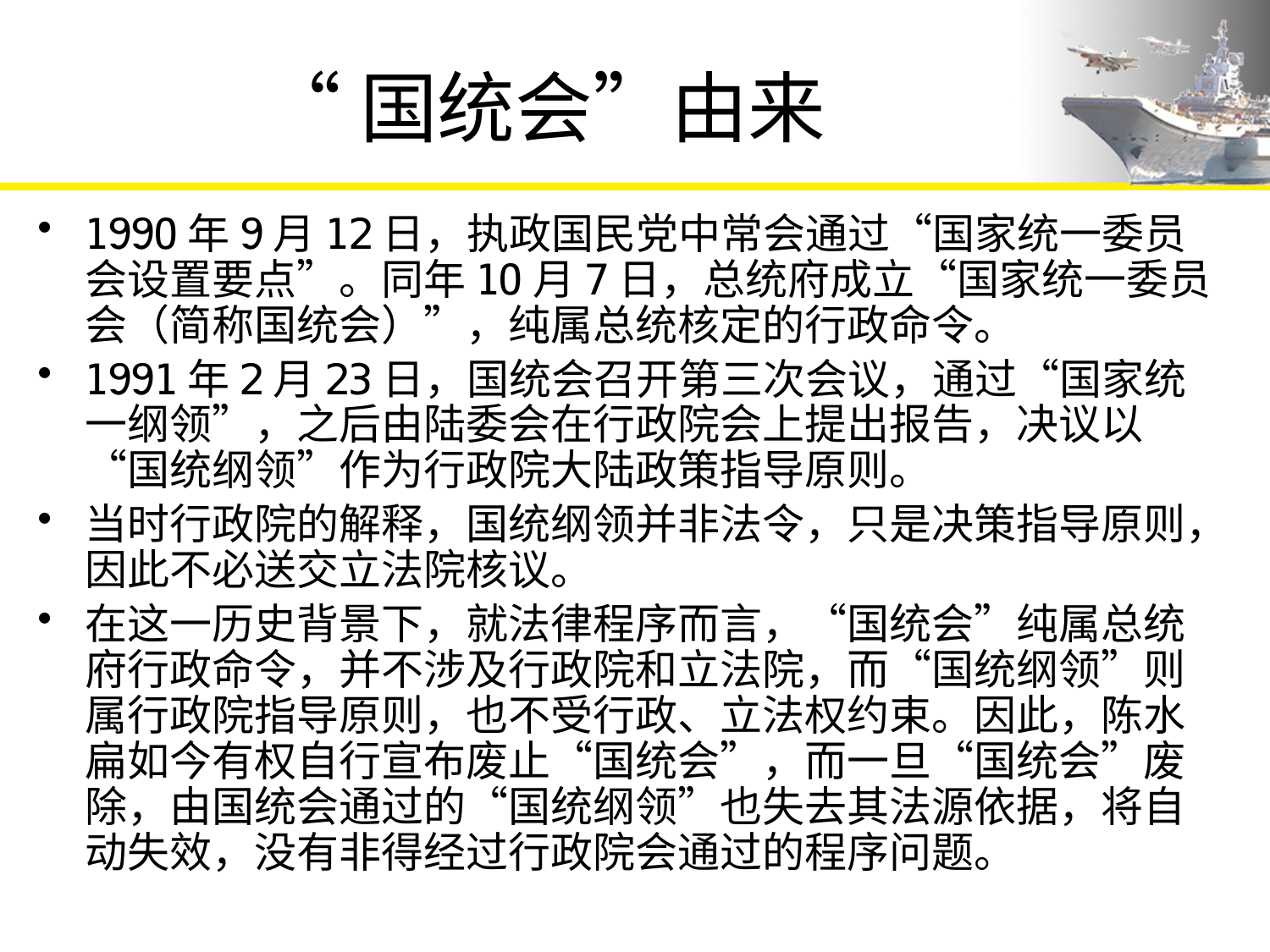

# “国统会”由来
1990年9月12日，执政国民党中常会通过“国家统一委员会设置要点”。同年10月7日，总统府成立“国家统一委员会（简称国统会）”，纯属总统核定的行政命令。
1991年2月23日，国统会召开第三次会议，通过“国家统一纲领”，之后由陆委会在行政院会上提出报告，决议以“国统纲领”作为行政院大陆政策指导原则。
当时行政院的解释，国统纲领并非法令，只是决策指导原则，因此不必送交立法院核议。
在这一历史背景下，就法律程序而言，“国统会”纯属总统府行政命令，并不涉及行政院和立法院，而“国统纲领”则属行政院指导原则，也不受行政、立法权约束。因此，陈水扁如今有权自行宣布废止“国统会”，而一旦“国统会”废除，由国统会通过的“国统纲领”也失去其法源依据，将自动失效，没有非得经过行政院会通过的程序问题。